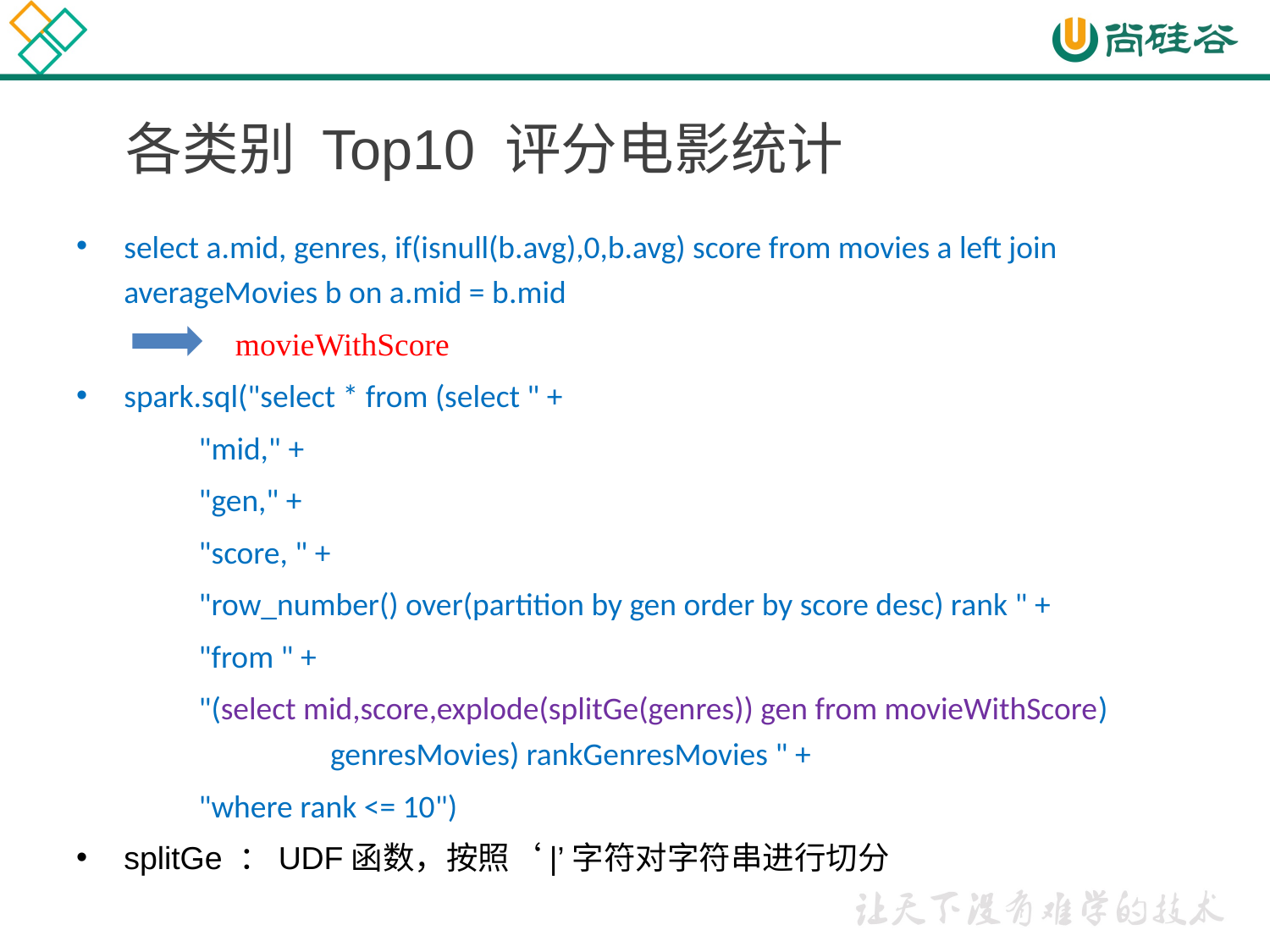

# 各类别 Top10 评分电影统计
select a.mid, genres, if(isnull(b.avg),0,b.avg) score from movies a left join averageMovies b on a.mid = b.mid
	    movieWithScore
spark.sql("select * from (select " +
                 "mid," +
                 "gen," +
                 "score, " +
                 "row_number() over(partition by gen order by score desc) rank " +
                 "from " +
                 "(select mid,score,explode(splitGe(genres)) gen from movieWithScore) 		genresMovies) rankGenresMovies " +
                 "where rank <= 10")
splitGe ：UDF函数，按照‘|’字符对字符串进行切分